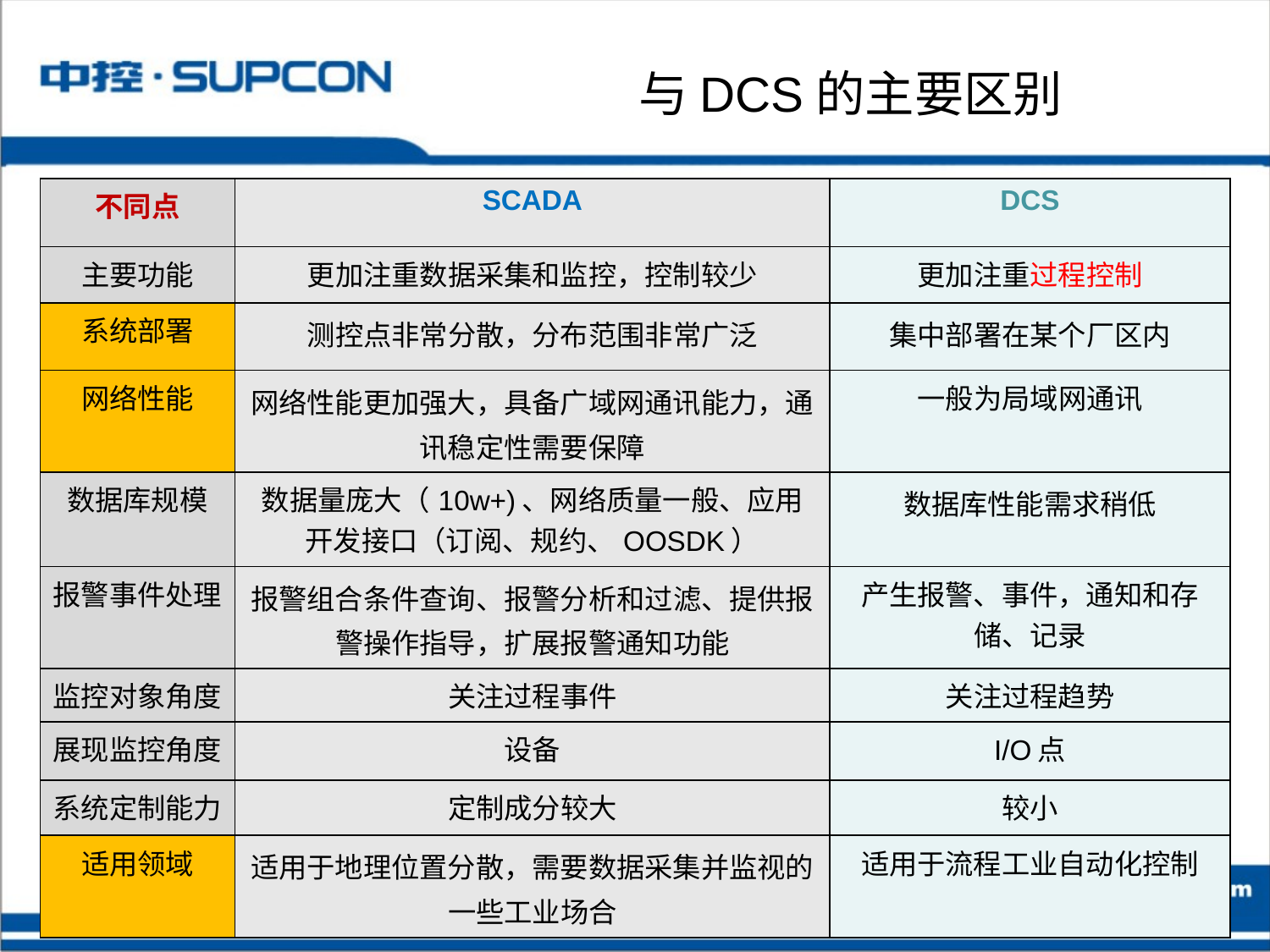

# 与DCS的主要区别
| 不同点 | SCADA | DCS |
| --- | --- | --- |
| 主要功能 | 更加注重数据采集和监控，控制较少 | 更加注重过程控制 |
| 系统部署 | 测控点非常分散，分布范围非常广泛 | 集中部署在某个厂区内 |
| 网络性能 | 网络性能更加强大，具备广域网通讯能力，通讯稳定性需要保障 | 一般为局域网通讯 |
| 数据库规模 | 数据量庞大（10w+)、网络质量一般、应用开发接口（订阅、规约、OOSDK） | 数据库性能需求稍低 |
| 报警事件处理 | 报警组合条件查询、报警分析和过滤、提供报警操作指导，扩展报警通知功能 | 产生报警、事件，通知和存储、记录 |
| 监控对象角度 | 关注过程事件 | 关注过程趋势 |
| 展现监控角度 | 设备 | I/O点 |
| 系统定制能力 | 定制成分较大 | 较小 |
| 适用领域 | 适用于地理位置分散，需要数据采集并监视的一些工业场合 | 适用于流程工业自动化控制 |